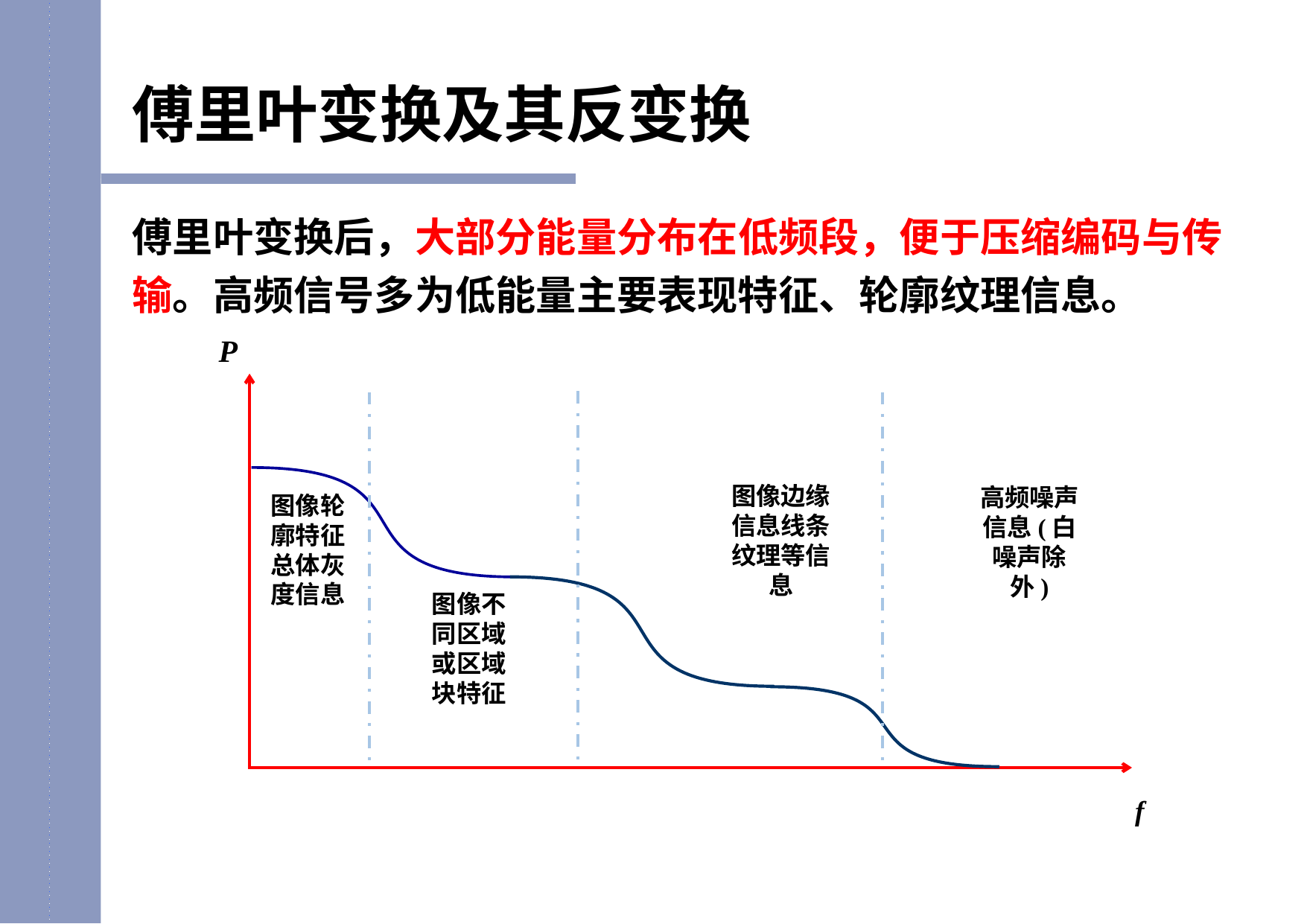

傅里叶变换及其反变换
傅里叶变换后，大部分能量分布在低频段，便于压缩编码与传输。高频信号多为低能量主要表现特征、轮廓纹理信息。
P
图像边缘信息线条纹理等信息
高频噪声信息(白噪声除外)
图像轮廓特征总体灰度信息

图像不同区域或区域块特征
f